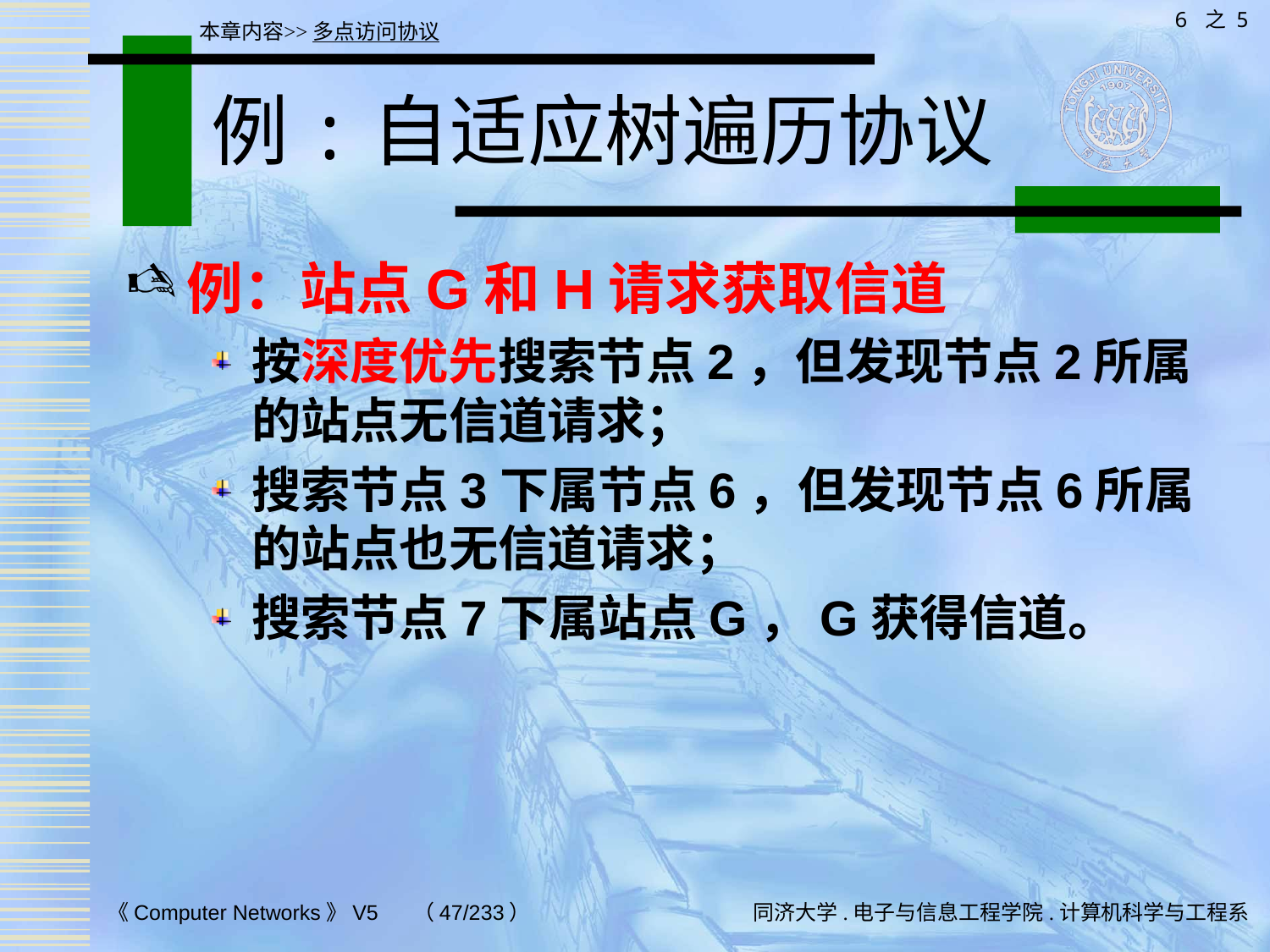

6 之 5
本章内容>>多点访问协议
# 例:自适应树遍历协议
例：站点G和H请求获取信道
按深度优先搜索节点2，但发现节点2所属的站点无信道请求；
搜索节点3下属节点6，但发现节点6所属的站点也无信道请求；
搜索节点7下属站点G，G获得信道。